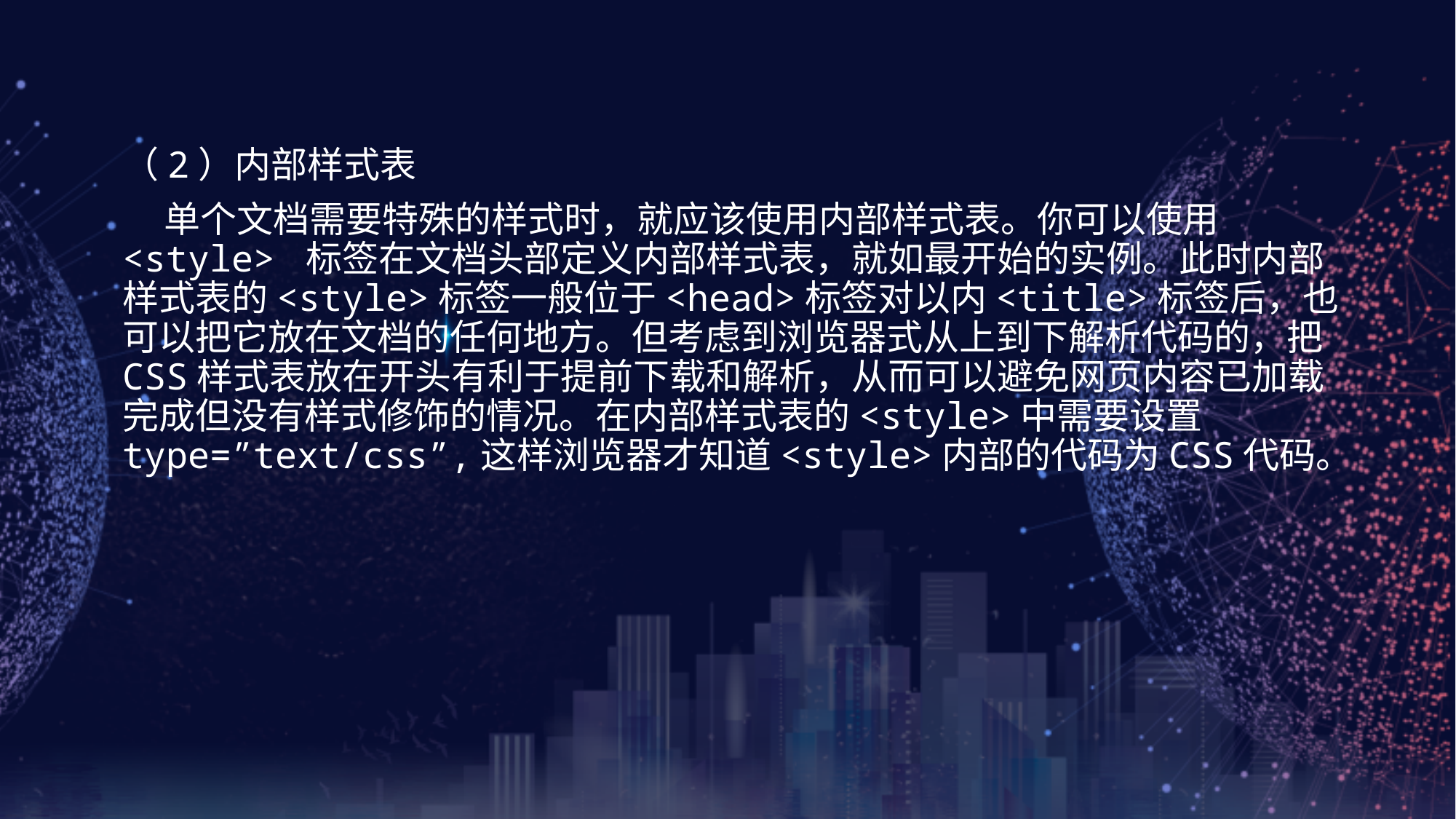

（2）内部样式表
    单个文档需要特殊的样式时，就应该使用内部样式表。你可以使用 <style> 标签在文档头部定义内部样式表，就如最开始的实例。此时内部样式表的<style>标签一般位于<head>标签对以内<title>标签后，也可以把它放在文档的任何地方。但考虑到浏览器式从上到下解析代码的，把CSS样式表放在开头有利于提前下载和解析，从而可以避免网页内容已加载完成但没有样式修饰的情况。在内部样式表的<style>中需要设置type=”text/css”,这样浏览器才知道<style>内部的代码为CSS代码。